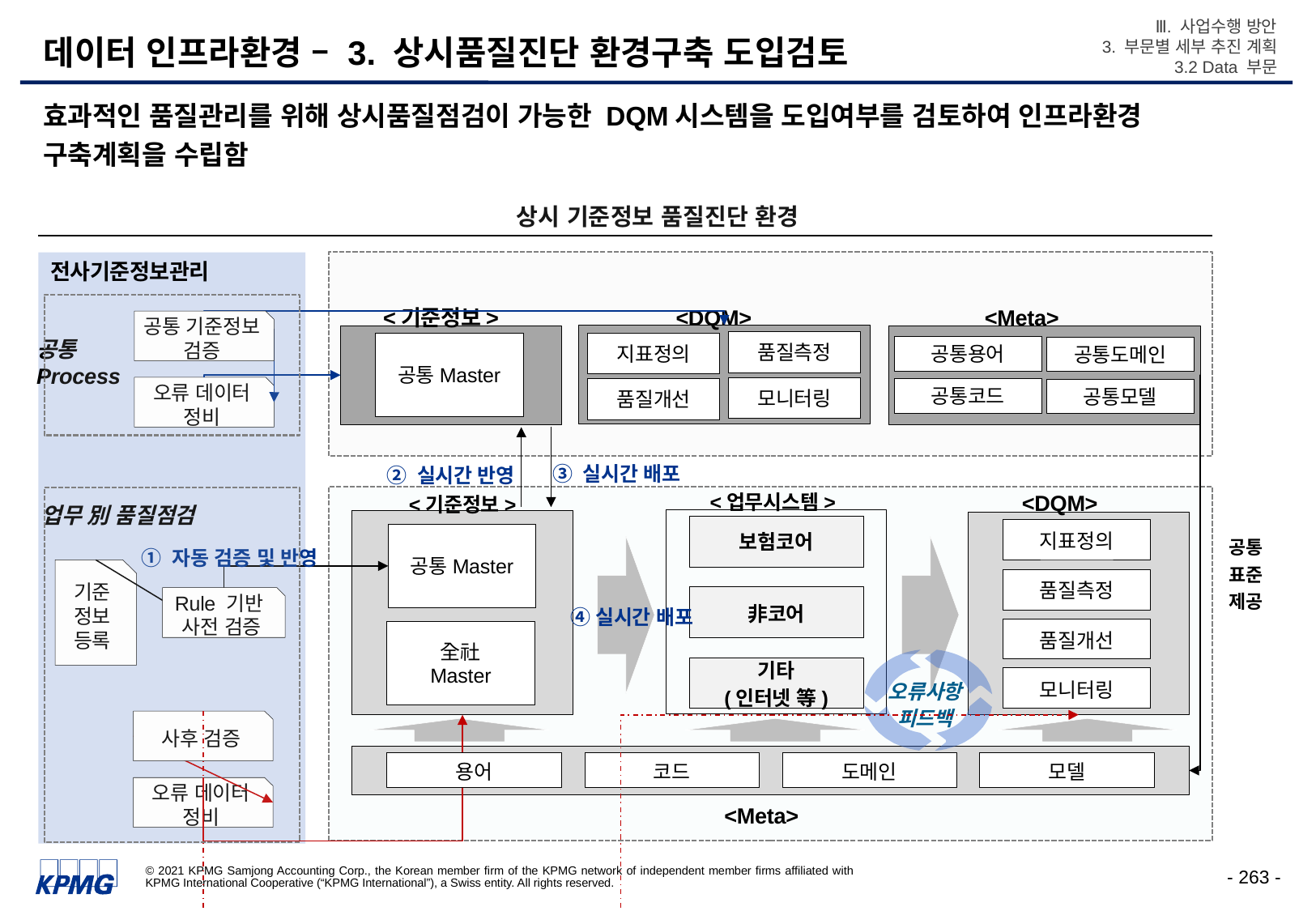

Ⅲ. 사업수행 방안
3. 부문별 세부 추진 계획
3.2 Data 부문
# 데이터 인프라환경 – 3. 상시품질진단 환경구축 도입검토
효과적인 품질관리를 위해 상시품질점검이 가능한 DQM시스템을 도입여부를 검토하여 인프라환경 구축계획을 수립함
상시 기준정보 품질진단 환경

전사기준정보관리

<DQM>
<기준정보>
<Meta>
공통 기준정보
검증

공통
Process
품질측정
지표정의
공통Master
공통용어
공통도메인
오류 데이터
정비
모니터링
품질개선
공통코드
공통모델
③ 실시간 배포
② 실시간 반영
<업무시스템>
<기준정보>
<DQM>

업무 別 품질점검

보험코어
지표정의
공통Master
공통
표준
제공

① 자동 검증 및 반영
기준
정보
등록
품질측정
非코어
Rule 기반
사전 검증
④실시간 배포
품질개선
全社
Master

기타
(인터넷 等)
모니터링
오류사항
피드백
사후 검증

용어
코드
도메인
모델
오류 데이터
정비
<Meta>